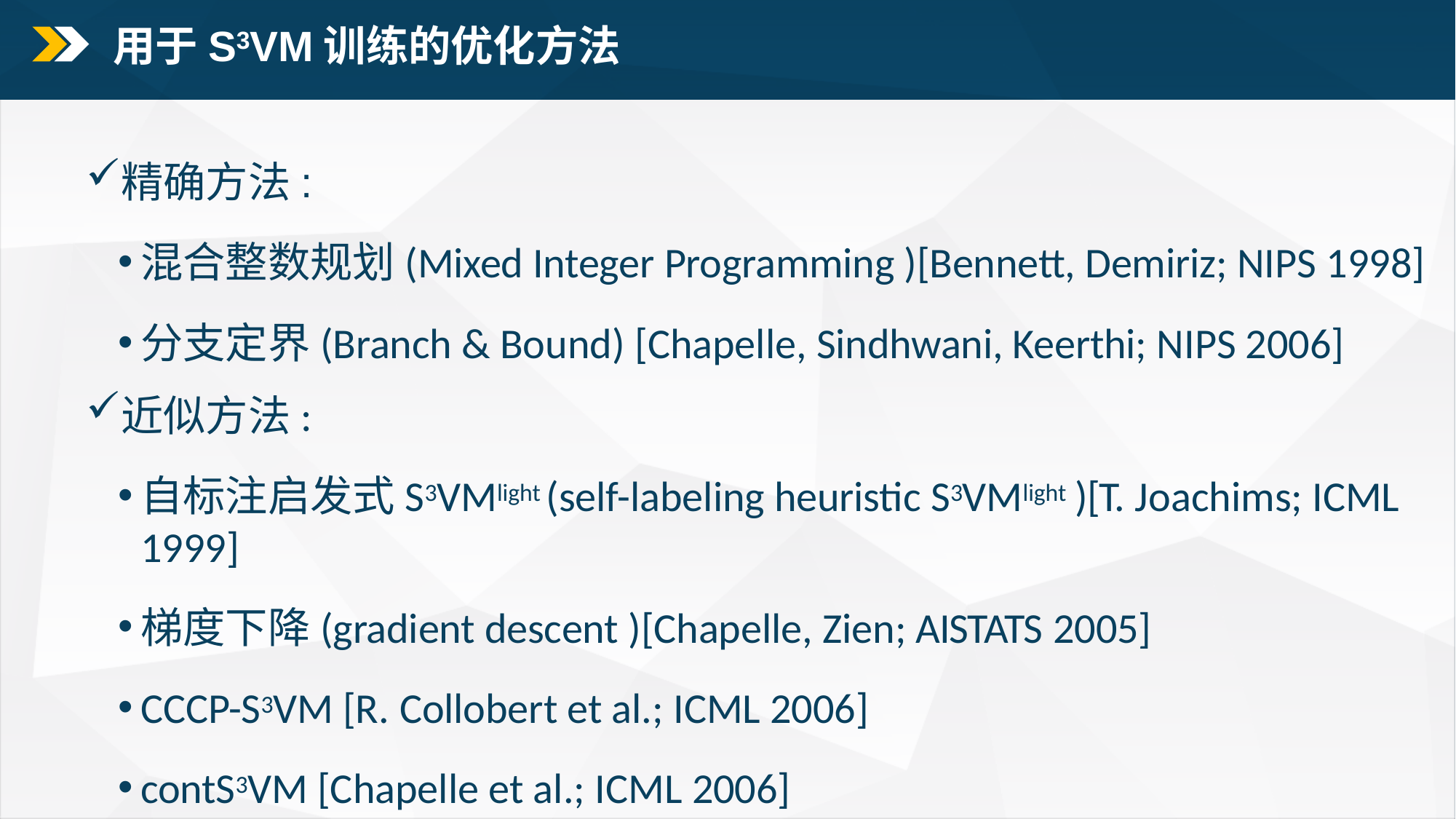

# 用于S3VM训练的优化方法

精确方法:
混合整数规划(Mixed Integer Programming )[Bennett, Demiriz; NIPS 1998]
分支定界(Branch & Bound) [Chapelle, Sindhwani, Keerthi; NIPS 2006]
近似方法:
自标注启发式S3VMlight (self-labeling heuristic S3VMlight )[T. Joachims; ICML 1999]
梯度下降(gradient descent )[Chapelle, Zien; AISTATS 2005]
CCCP-S3VM [R. Collobert et al.; ICML 2006]
contS3VM [Chapelle et al.; ICML 2006]